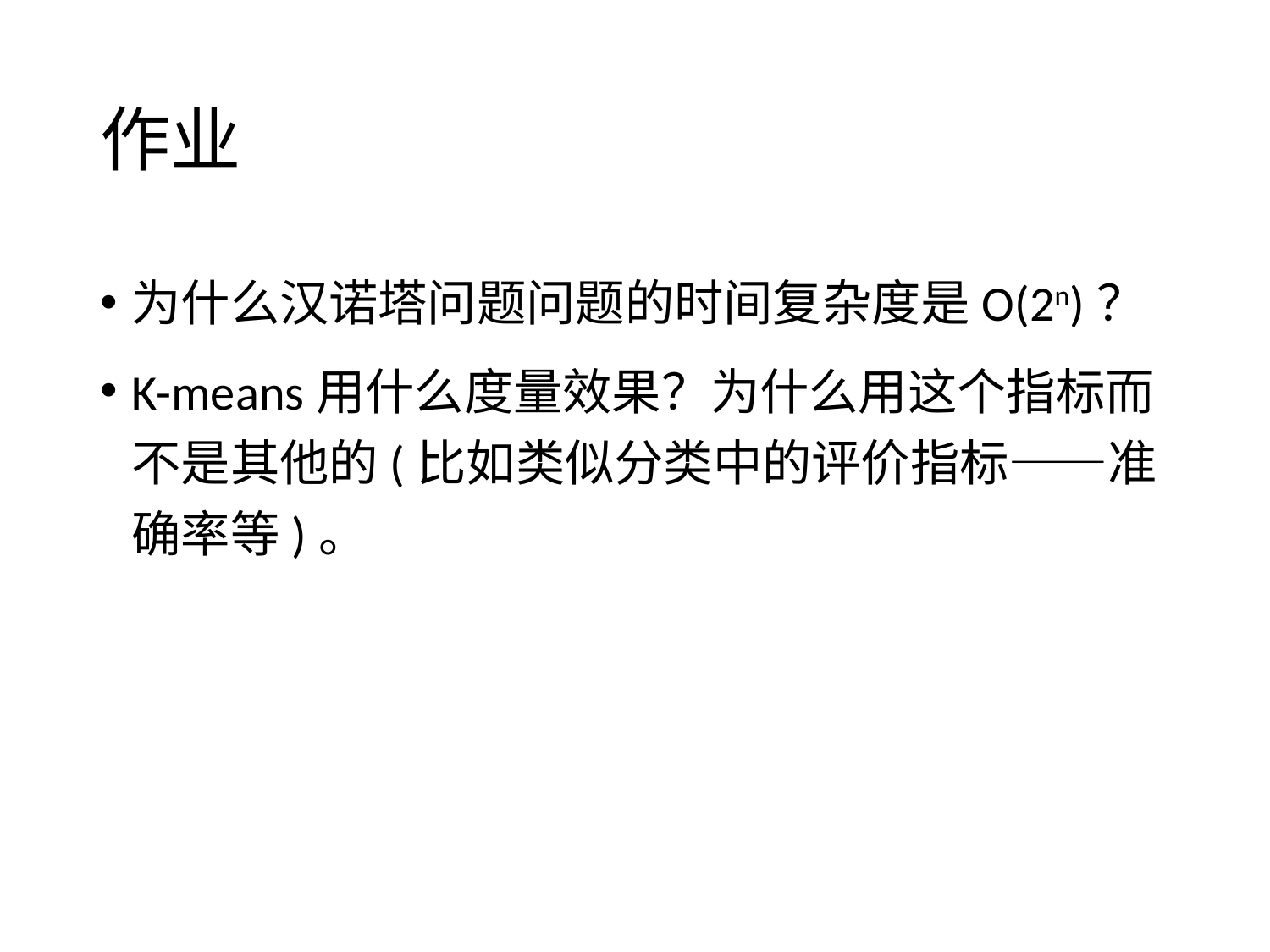

# 作业
为什么汉诺塔问题问题的时间复杂度是O(2n)？
K-means用什么度量效果？为什么用这个指标而不是其他的(比如类似分类中的评价指标——准确率等)。